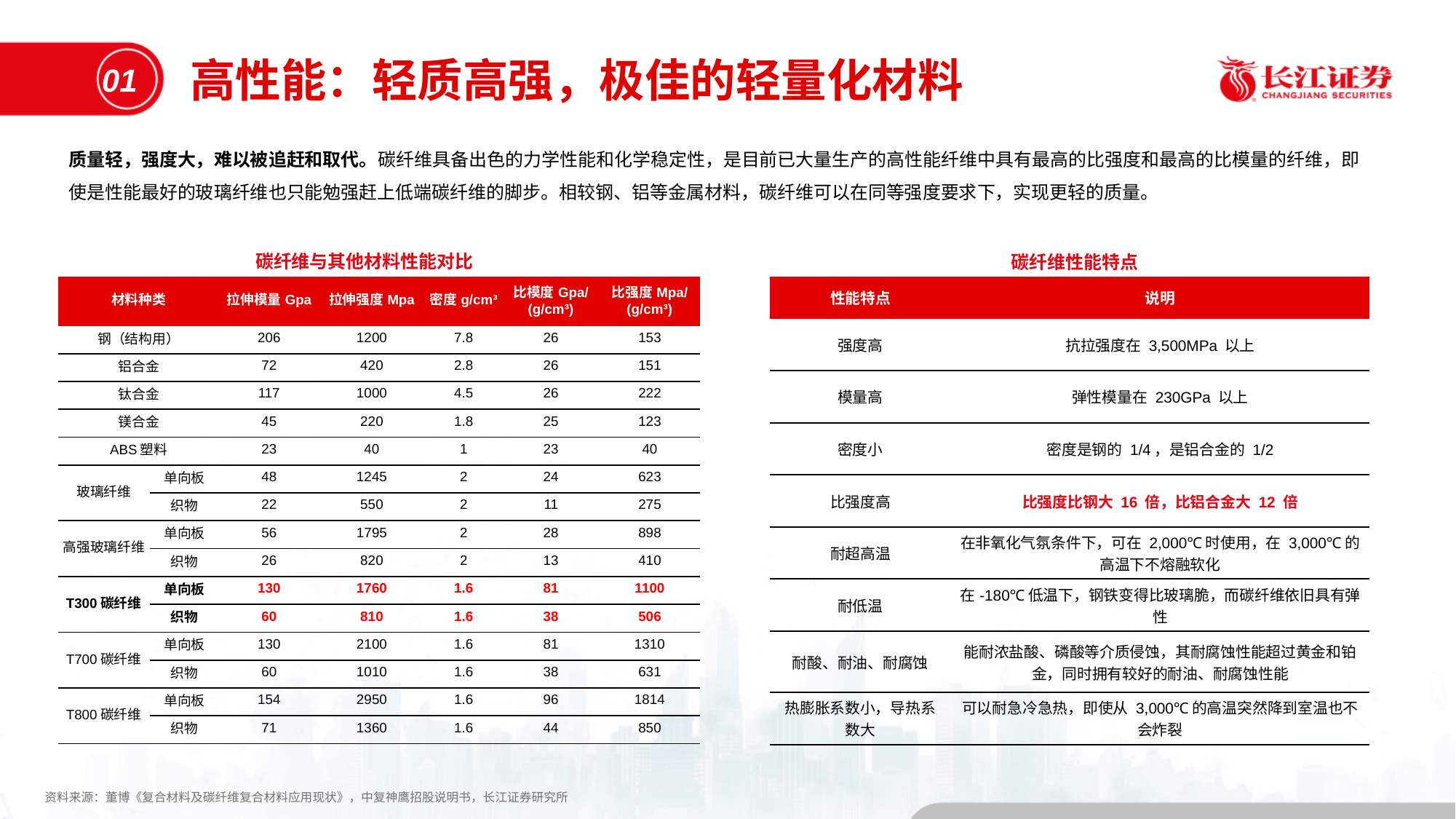

高性能：轻质高强，极佳的轻量化材料
01
质量轻，强度大，难以被追赶和取代。碳纤维具备出色的力学性能和化学稳定性，是目前已大量生产的高性能纤维中具有最高的比强度和最高的比模量的纤维，即使是性能最好的玻璃纤维也只能勉强赶上低端碳纤维的脚步。相较钢、铝等金属材料，碳纤维可以在同等强度要求下，实现更轻的质量。
碳纤维与其他材料性能对比
碳纤维性能特点
| 材料种类 |  | 拉伸模量Gpa | 拉伸强度Mpa | 密度g/cm³ | 比模度Gpa/(g/cm³) | 比强度Mpa/(g/cm³) |
| --- | --- | --- | --- | --- | --- | --- |
| 钢（结构用） |  | 206 | 1200 | 7.8 | 26 | 153 |
| 铝合金 |  | 72 | 420 | 2.8 | 26 | 151 |
| 钛合金 |  | 117 | 1000 | 4.5 | 26 | 222 |
| 镁合金 |  | 45 | 220 | 1.8 | 25 | 123 |
| ABS塑料 |  | 23 | 40 | 1 | 23 | 40 |
| 玻璃纤维 | 单向板 | 48 | 1245 | 2 | 24 | 623 |
|  | 织物 | 22 | 550 | 2 | 11 | 275 |
| 高强玻璃纤维 | 单向板 | 56 | 1795 | 2 | 28 | 898 |
|  | 织物 | 26 | 820 | 2 | 13 | 410 |
| T300碳纤维 | 单向板 | 130 | 1760 | 1.6 | 81 | 1100 |
|  | 织物 | 60 | 810 | 1.6 | 38 | 506 |
| T700碳纤维 | 单向板 | 130 | 2100 | 1.6 | 81 | 1310 |
|  | 织物 | 60 | 1010 | 1.6 | 38 | 631 |
| T800碳纤维 | 单向板 | 154 | 2950 | 1.6 | 96 | 1814 |
|  | 织物 | 71 | 1360 | 1.6 | 44 | 850 |
| 性能特点 | 说明 |
| --- | --- |
| 强度高 | 抗拉强度在 3,500MPa 以上 |
| 模量高 | 弹性模量在 230GPa 以上 |
| 密度小 | 密度是钢的 1/4，是铝合金的 1/2 |
| 比强度高 | 比强度比钢大 16 倍，比铝合金大 12 倍 |
| 耐超高温 | 在非氧化气氛条件下，可在 2,000℃时使用，在 3,000℃的高温下不熔融软化 |
| 耐低温 | 在-180℃低温下，钢铁变得比玻璃脆，而碳纤维依旧具有弹性 |
| 耐酸、耐油、耐腐蚀 | 能耐浓盐酸、磷酸等介质侵蚀，其耐腐蚀性能超过黄金和铂金，同时拥有较好的耐油、耐腐蚀性能 |
| 热膨胀系数小，导热系数大 | 可以耐急冷急热，即使从 3,000℃的高温突然降到室温也不会炸裂 |
资料来源：董博《复合材料及碳纤维复合材料应用现状》，中复神鹰招股说明书，长江证券研究所